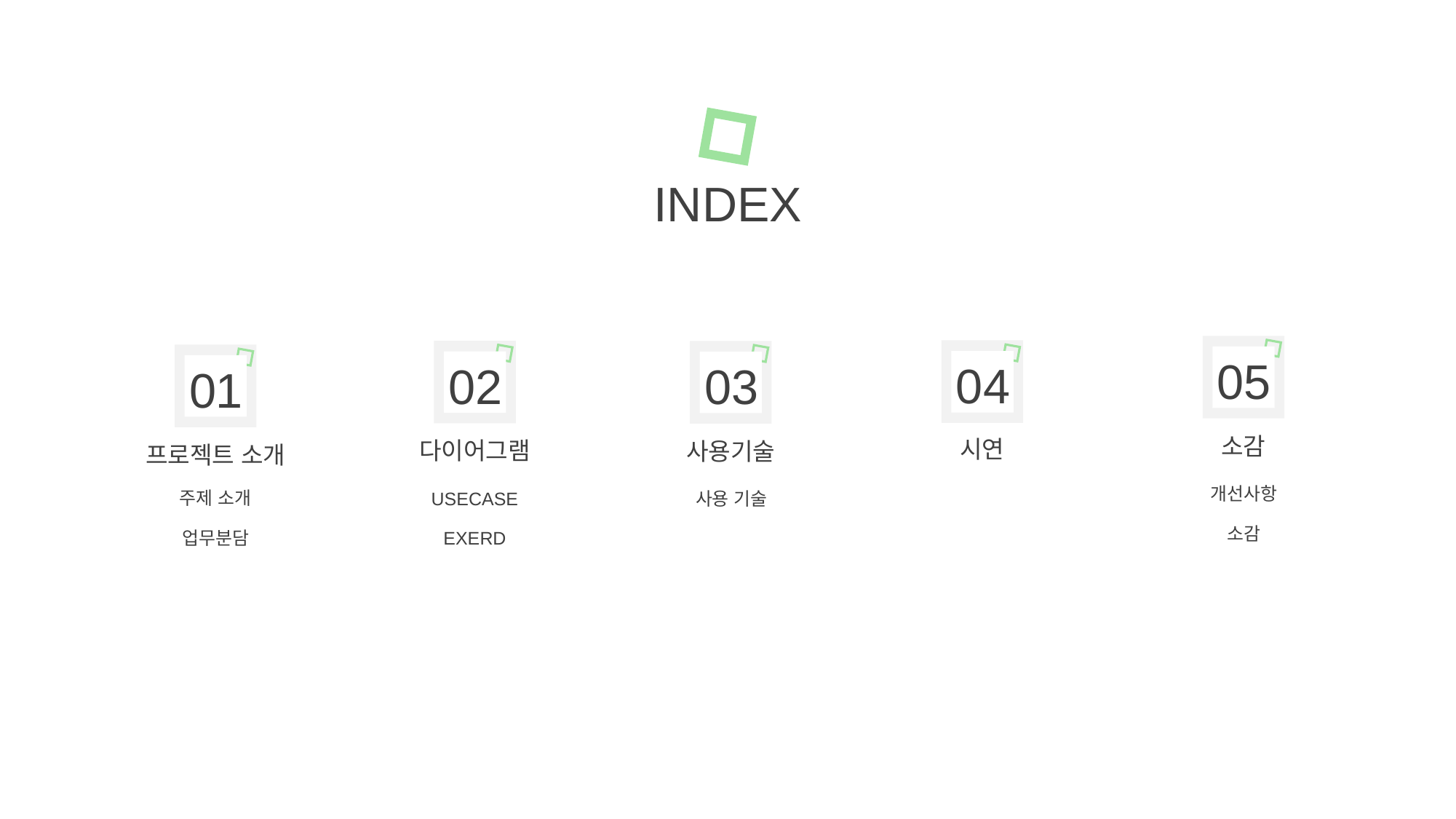

INDEX

05

소감
개선사항
소감

04

시연

02

다이어그램
USECASE
EXERD

03

사용기술
사용 기술

01

프로젝트 소개
주제 소개
업무분담